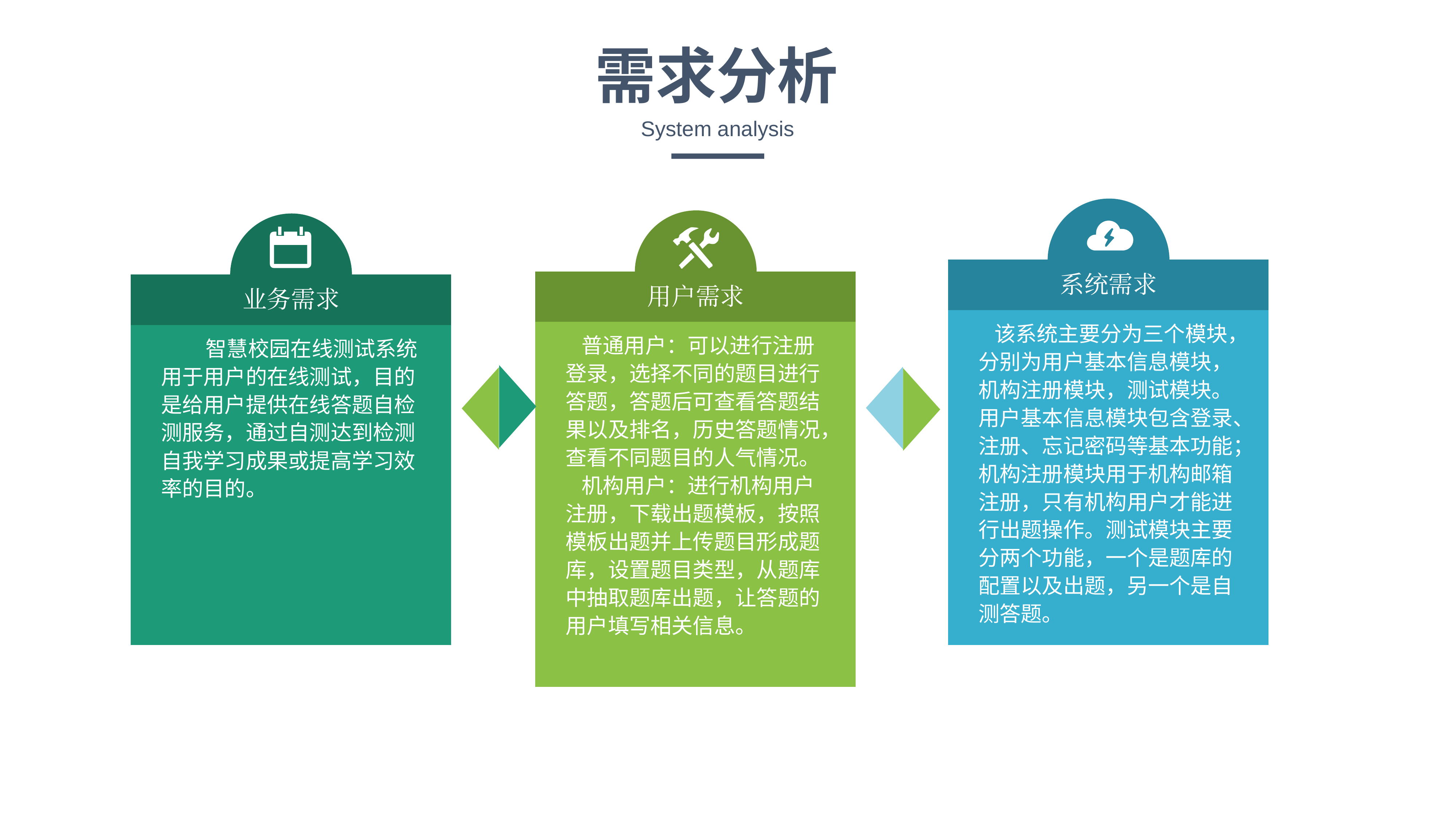

需求分析
System analysis

系统需求

用户需求
业务需求

该系统主要分为三个模块，分别为用户基本信息模块，机构注册模块，测试模块。用户基本信息模块包含登录、注册、忘记密码等基本功能；机构注册模块用于机构邮箱注册，只有机构用户才能进行出题操作。测试模块主要分两个功能，一个是题库的配置以及出题，另一个是自测答题。

普通用户：可以进行注册登录，选择不同的题目进行答题，答题后可查看答题结果以及排名，历史答题情况，查看不同题目的人气情况。
机构用户：进行机构用户注册，下载出题模板，按照模板出题并上传题目形成题库，设置题目类型，从题库中抽取题库出题，让答题的用户填写相关信息。

     智慧校园在线测试系统用于用户的在线测试，目的是给用户提供在线答题自检测服务，通过自测达到检测自我学习成果或提高学习效率的目的。